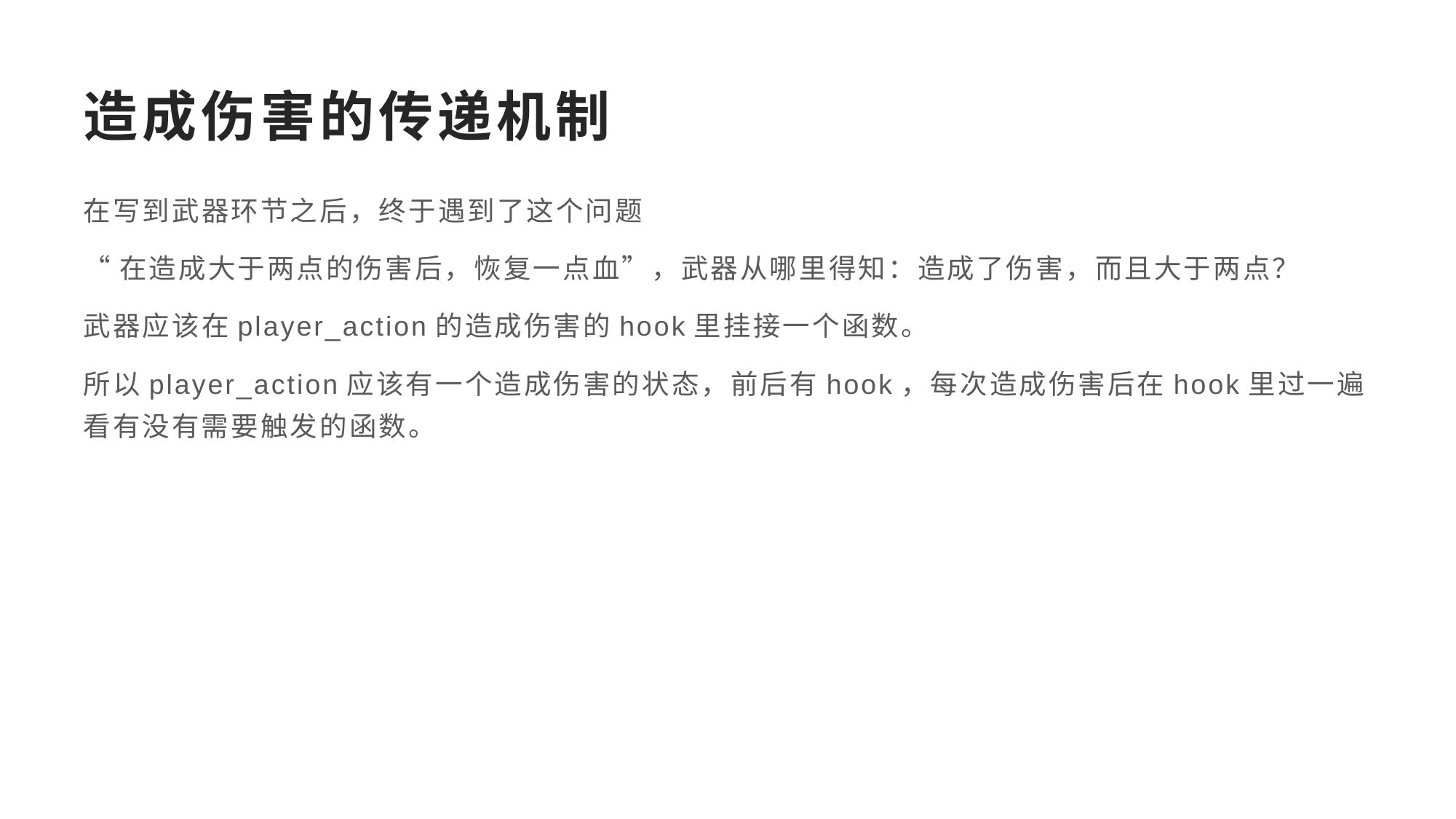

# 造成伤害的传递机制
在写到武器环节之后，终于遇到了这个问题
“在造成大于两点的伤害后，恢复一点血”，武器从哪里得知：造成了伤害，而且大于两点？
武器应该在player_action的造成伤害的hook里挂接一个函数。
所以player_action应该有一个造成伤害的状态，前后有hook，每次造成伤害后在hook里过一遍看有没有需要触发的函数。